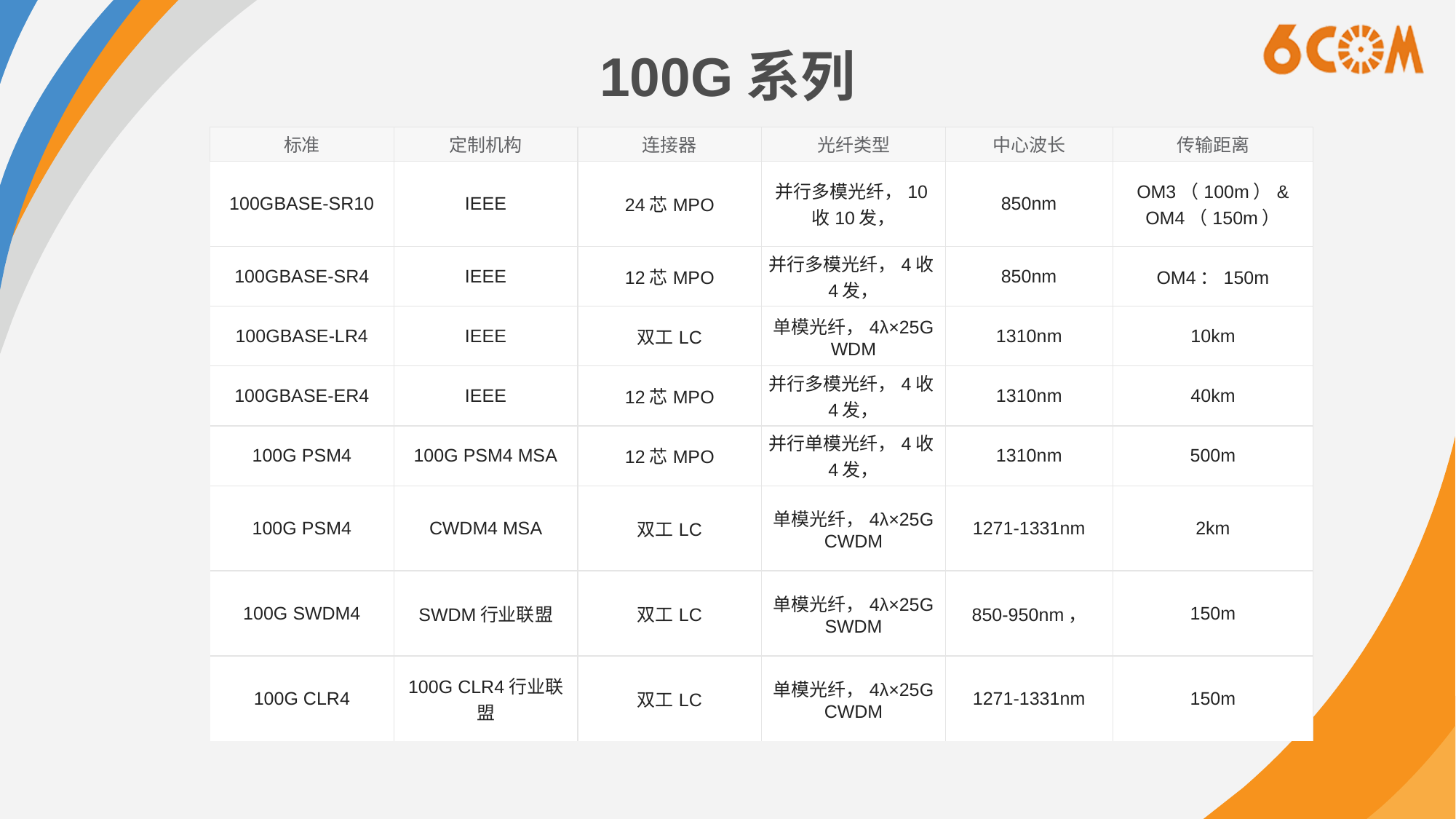

# 100G系列
| 标准 | 定制机构 | 连接器 | 光纤类型 | 中心波长 | 传输距离 |
| --- | --- | --- | --- | --- | --- |
| 100GBASE-SR10 | IEEE | 24芯MPO | 并行多模光纤，10收10发， | 850nm | OM3（100m）& OM4（150m） |
| 100GBASE-SR4 | IEEE | 12芯MPO | 并行多模光纤，4收4发， | 850nm | OM4：150m |
| 100GBASE-LR4 | IEEE | 双工LC | 单模光纤，4λ×25G WDM | 1310nm | 10km |
| 100GBASE-ER4 | IEEE | 12芯MPO | 并行多模光纤，4收4发， | 1310nm | 40km |
| 100G PSM4 | 100G PSM4 MSA | 12芯MPO | 并行单模光纤，4收4发， | 1310nm | 500m |
| 100G PSM4 | CWDM4 MSA | 双工LC | 单模光纤，4λ×25G CWDM | 1271-1331nm | 2km |
| 100G SWDM4 | SWDM行业联盟 | 双工LC | 单模光纤，4λ×25G SWDM | 850-950nm， | 150m |
| 100G CLR4 | 100G CLR4行业联盟 | 双工LC | 单模光纤，4λ×25G CWDM | 1271-1331nm | 150m |